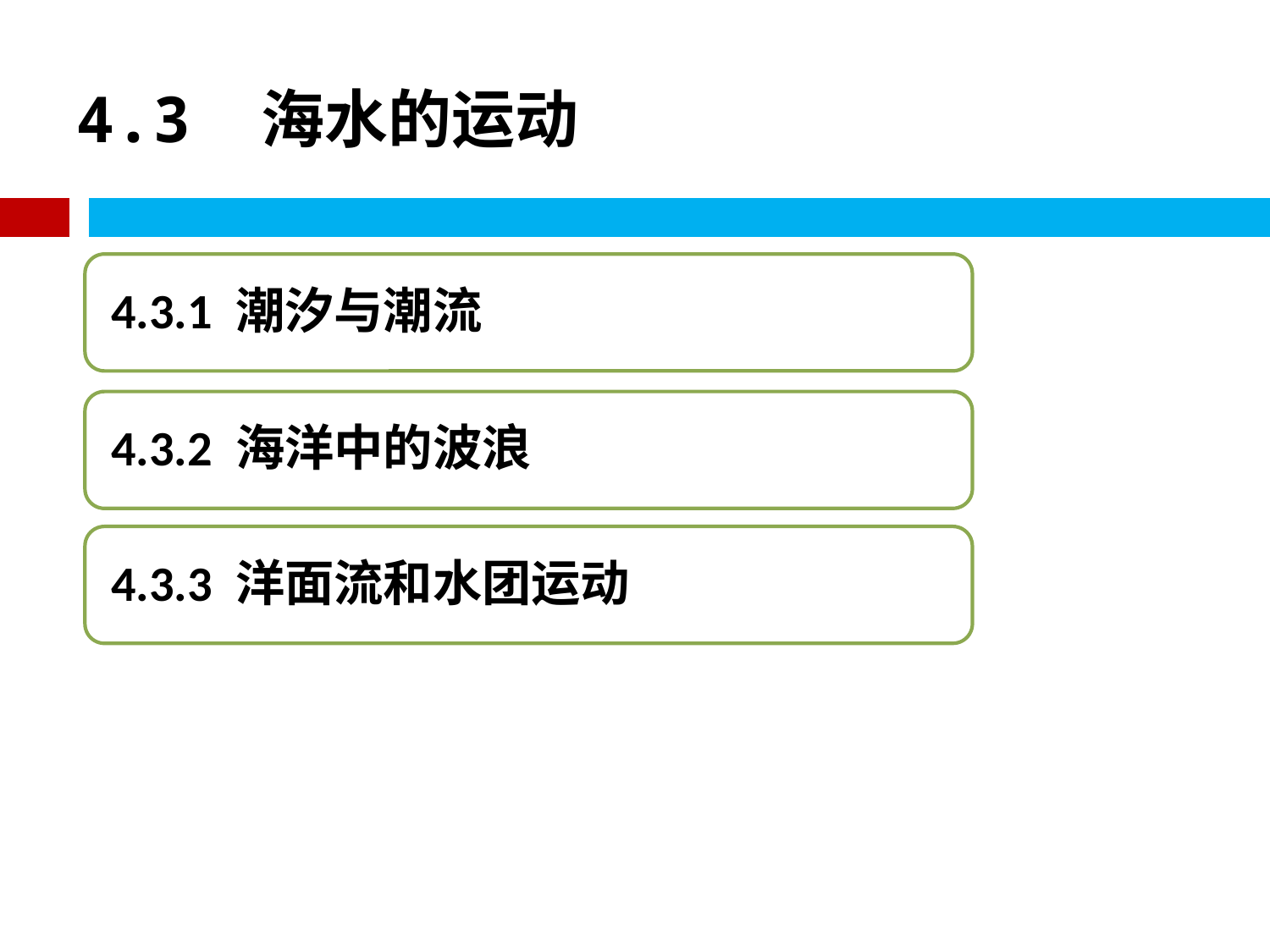

# 4.3  海水的运动
4.3.1 潮汐与潮流
4.3.2 海洋中的波浪
4.3.3 洋面流和水团运动